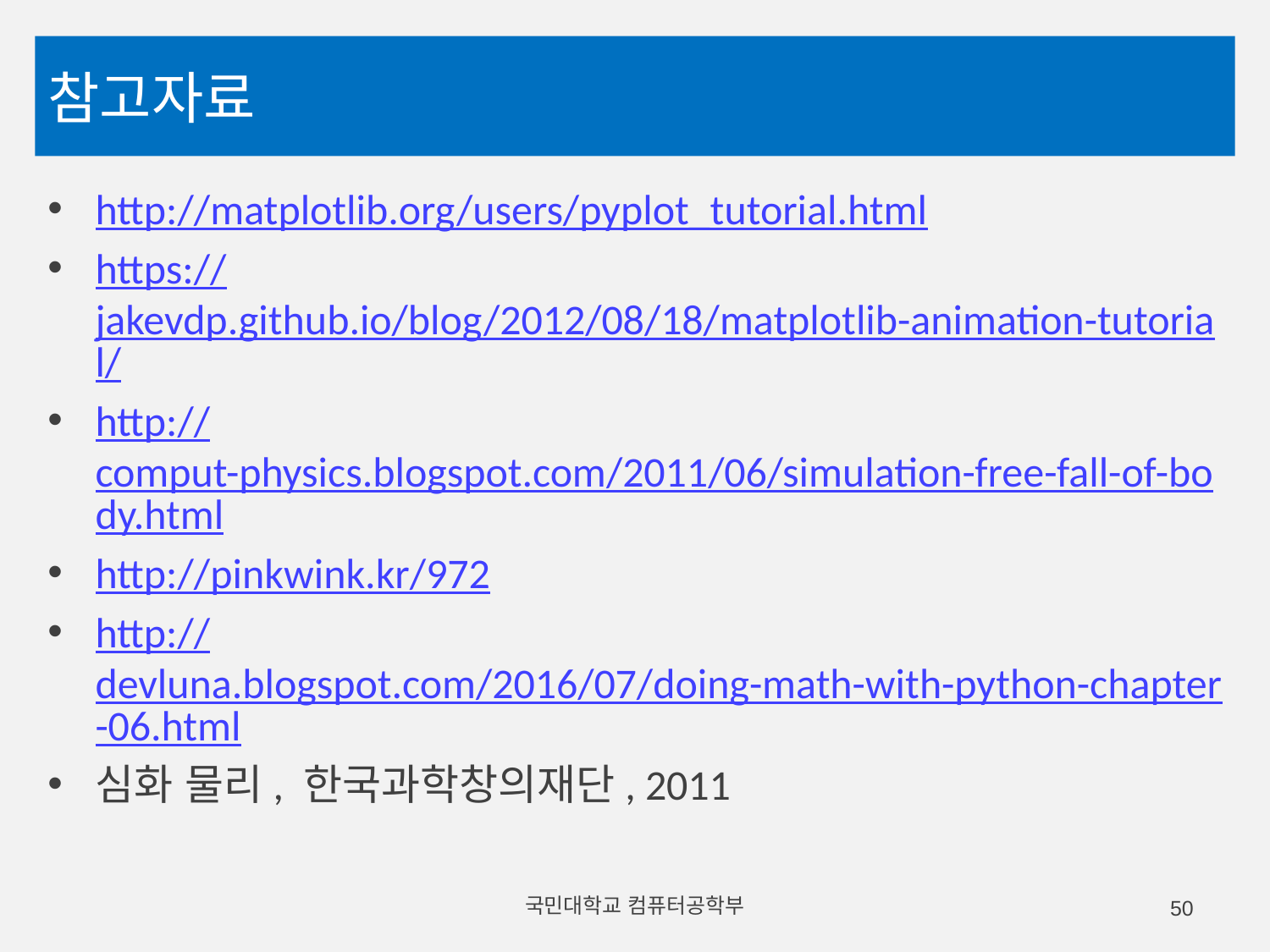

# 참고자료
http://matplotlib.org/users/pyplot_tutorial.html
https://jakevdp.github.io/blog/2012/08/18/matplotlib-animation-tutorial/
http://comput-physics.blogspot.com/2011/06/simulation-free-fall-of-body.html
http://pinkwink.kr/972
http://devluna.blogspot.com/2016/07/doing-math-with-python-chapter-06.html
심화 물리, 한국과학창의재단, 2011

국민대학교 컴퓨터공학부
50